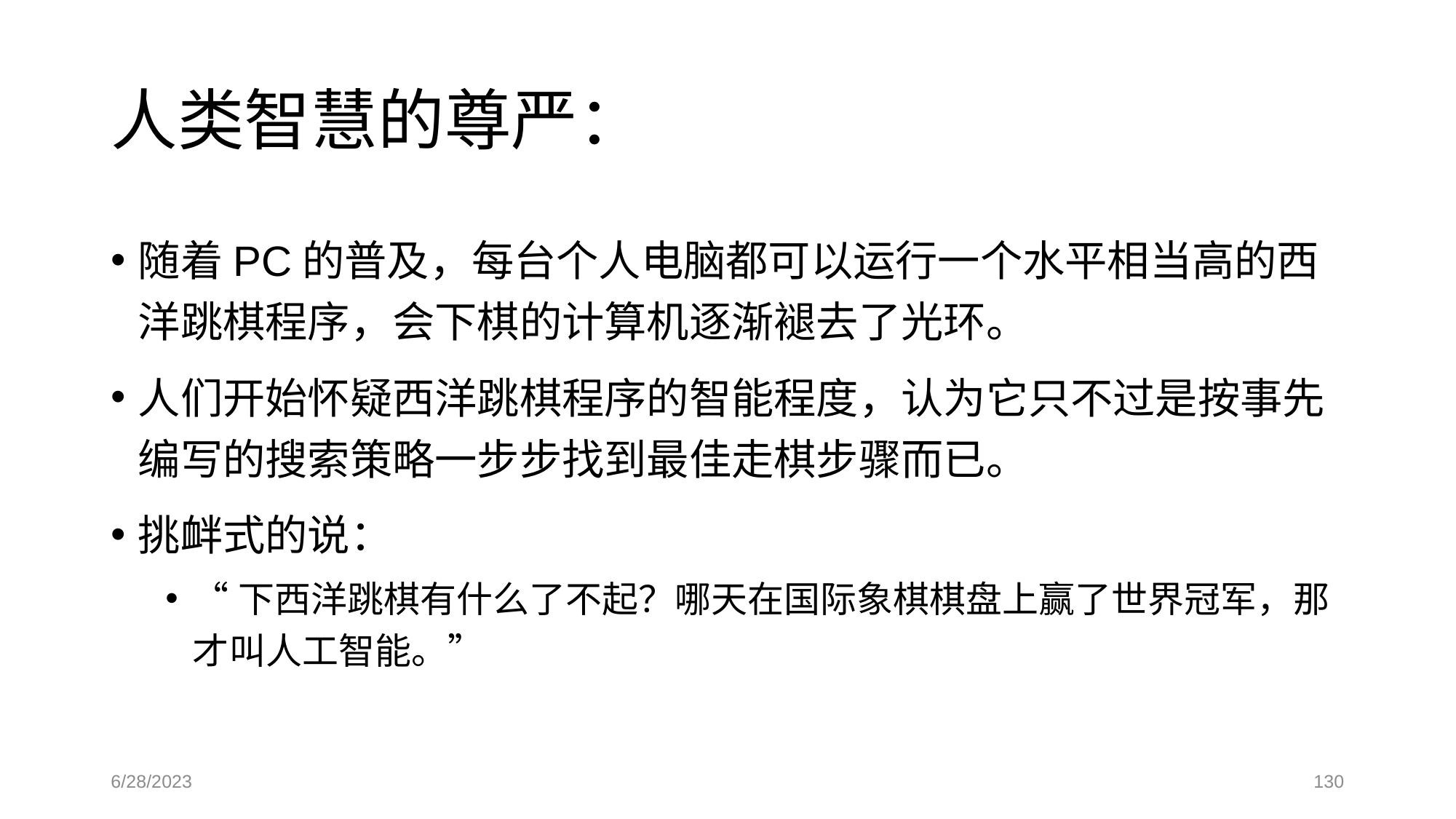

# 人类智慧的尊严：
随着PC的普及，每台个人电脑都可以运行一个水平相当高的西洋跳棋程序，会下棋的计算机逐渐褪去了光环。
人们开始怀疑西洋跳棋程序的智能程度，认为它只不过是按事先编写的搜索策略一步步找到最佳走棋步骤而已。
挑衅式的说：
“下西洋跳棋有什么了不起？哪天在国际象棋棋盘上赢了世界冠军，那才叫人工智能。”
6/28/2023
130